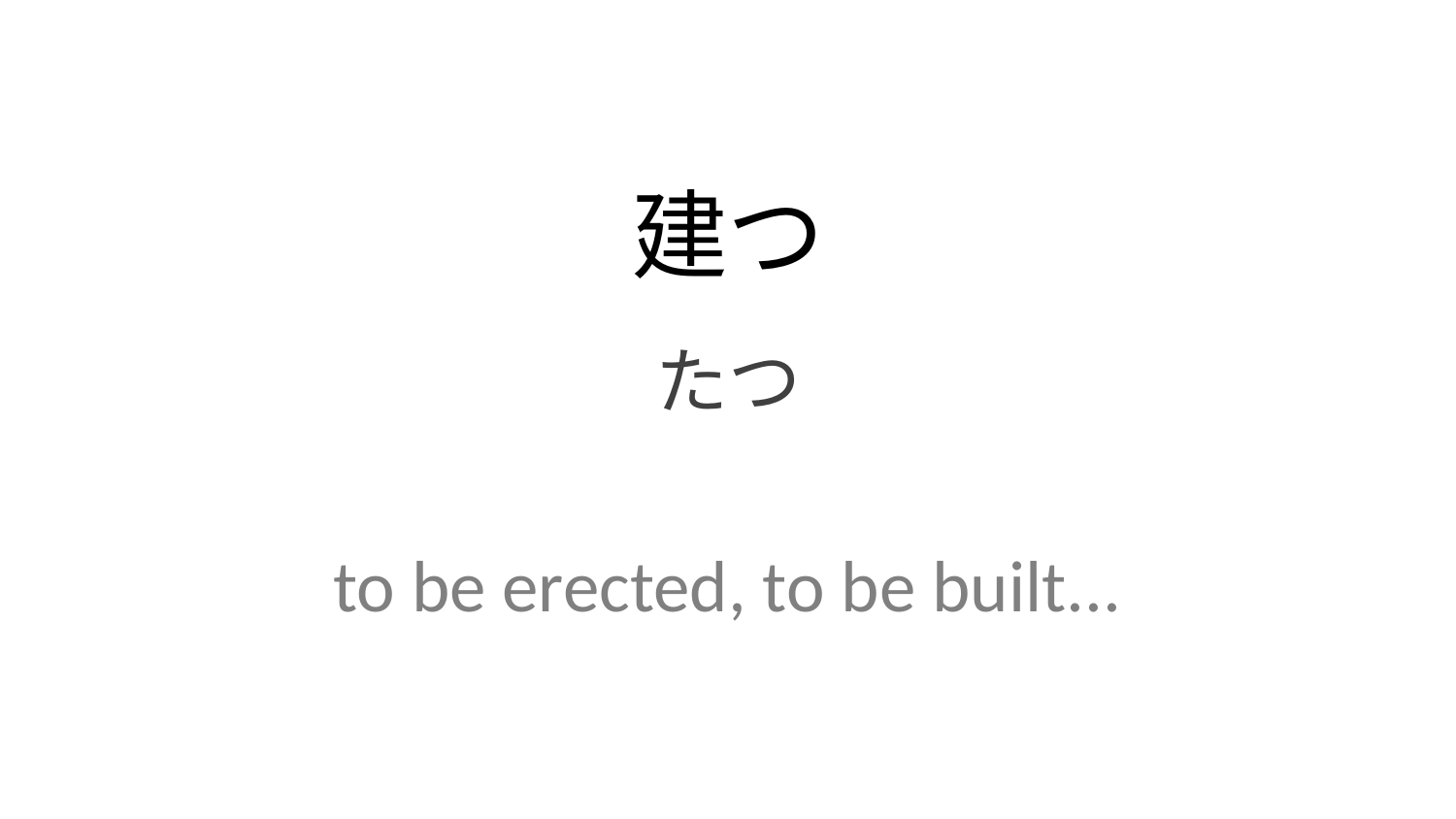

建つ

たつ
to be erected, to be built...